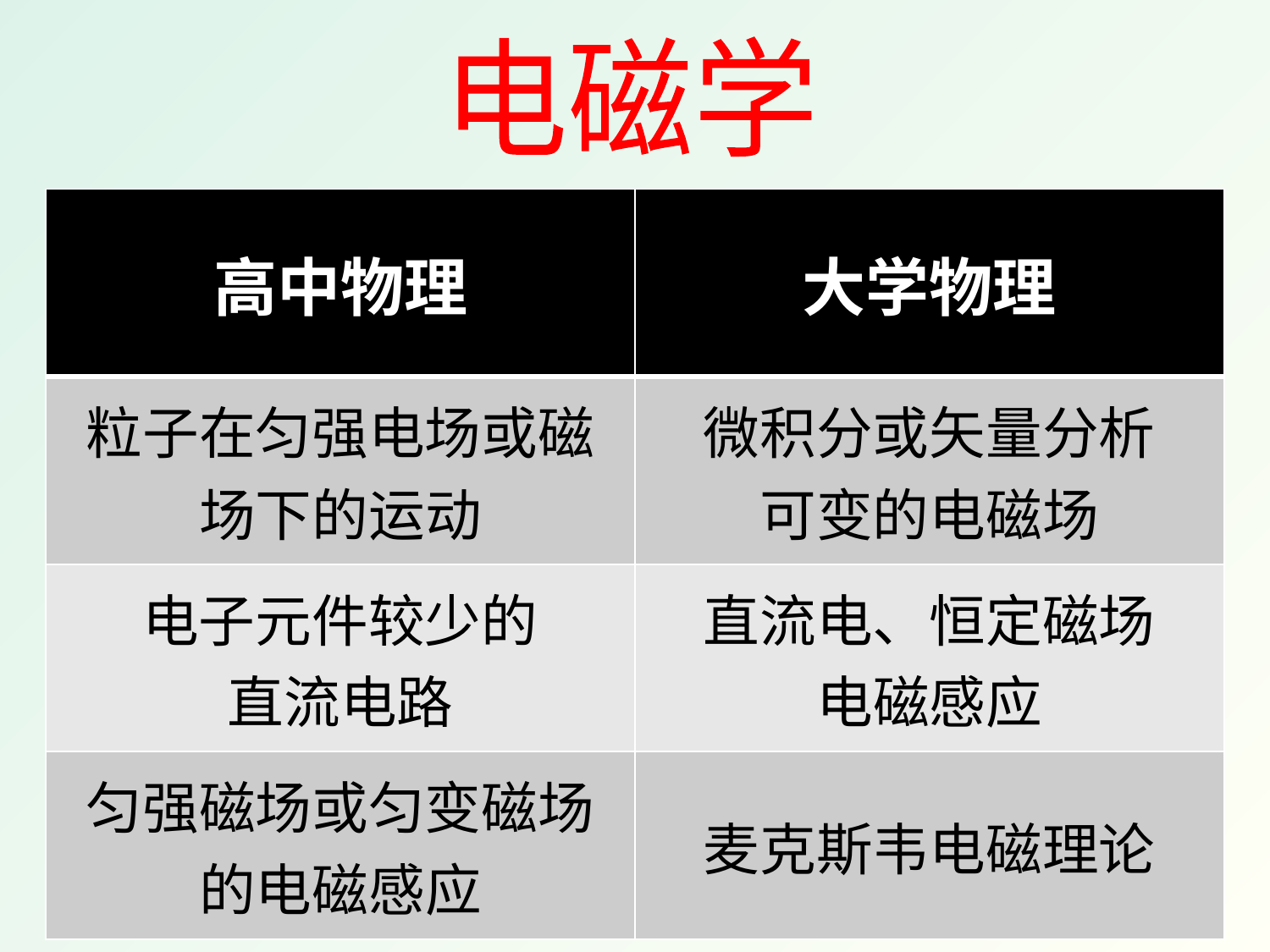

电磁学
| 高中物理 | 大学物理 |
| --- | --- |
| 粒子在匀强电场或磁场下的运动 | 微积分或矢量分析 可变的电磁场 |
| 电子元件较少的 直流电路 | 直流电、恒定磁场 电磁感应 |
| 匀强磁场或匀变磁场的电磁感应 | 麦克斯韦电磁理论 |